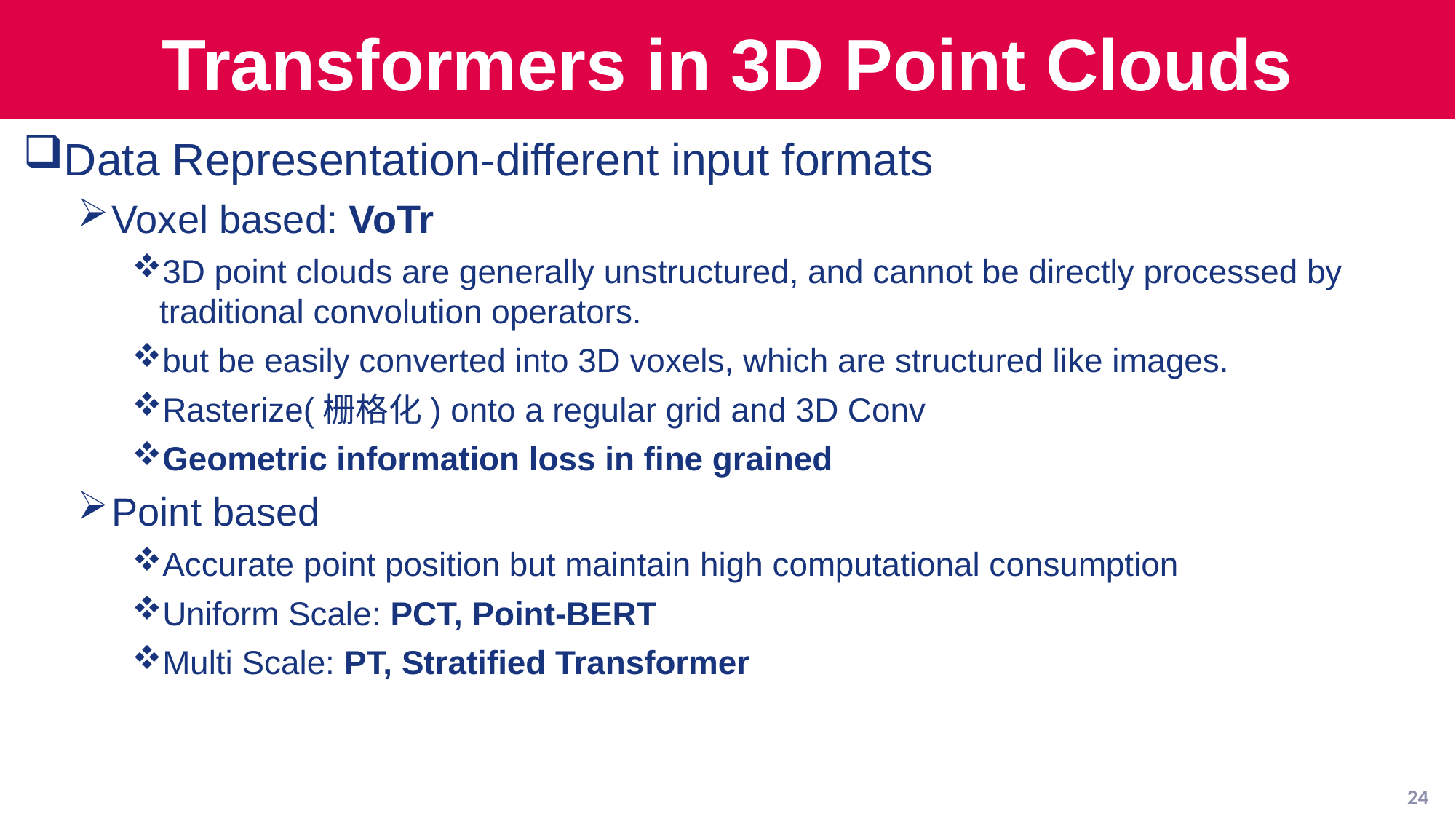

# Transformers in 3D Point Clouds
Data Representation-different input formats
Voxel based: VoTr
3D point clouds are generally unstructured, and cannot be directly processed by traditional convolution operators.
but be easily converted into 3D voxels, which are structured like images.
Rasterize(栅格化) onto a regular grid and 3D Conv
Geometric information loss in fine grained
Point based
Accurate point position but maintain high computational consumption
Uniform Scale: PCT, Point-BERT
Multi Scale: PT, Stratified Transformer

24